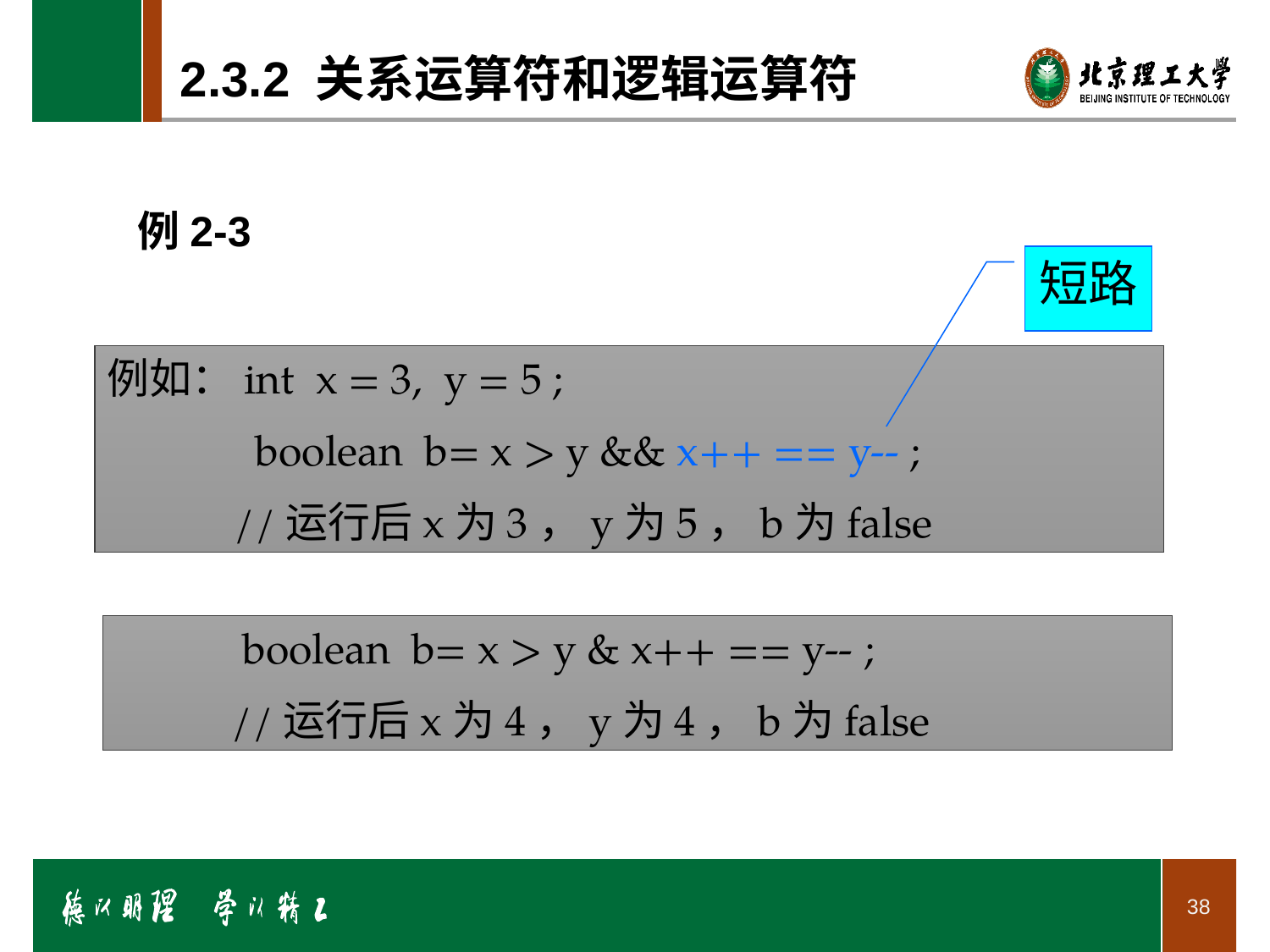

# 2.3.2 关系运算符和逻辑运算符
例2-3
短路
例如：int  x = 3,  y = 5 ;
	  boolean  b= x > y && x++ == y-- ;
            //运行后x为3，y为5，b为false
	boolean  b= x > y & x++ == y-- ;
           //运行后x为4，y为4，b为false